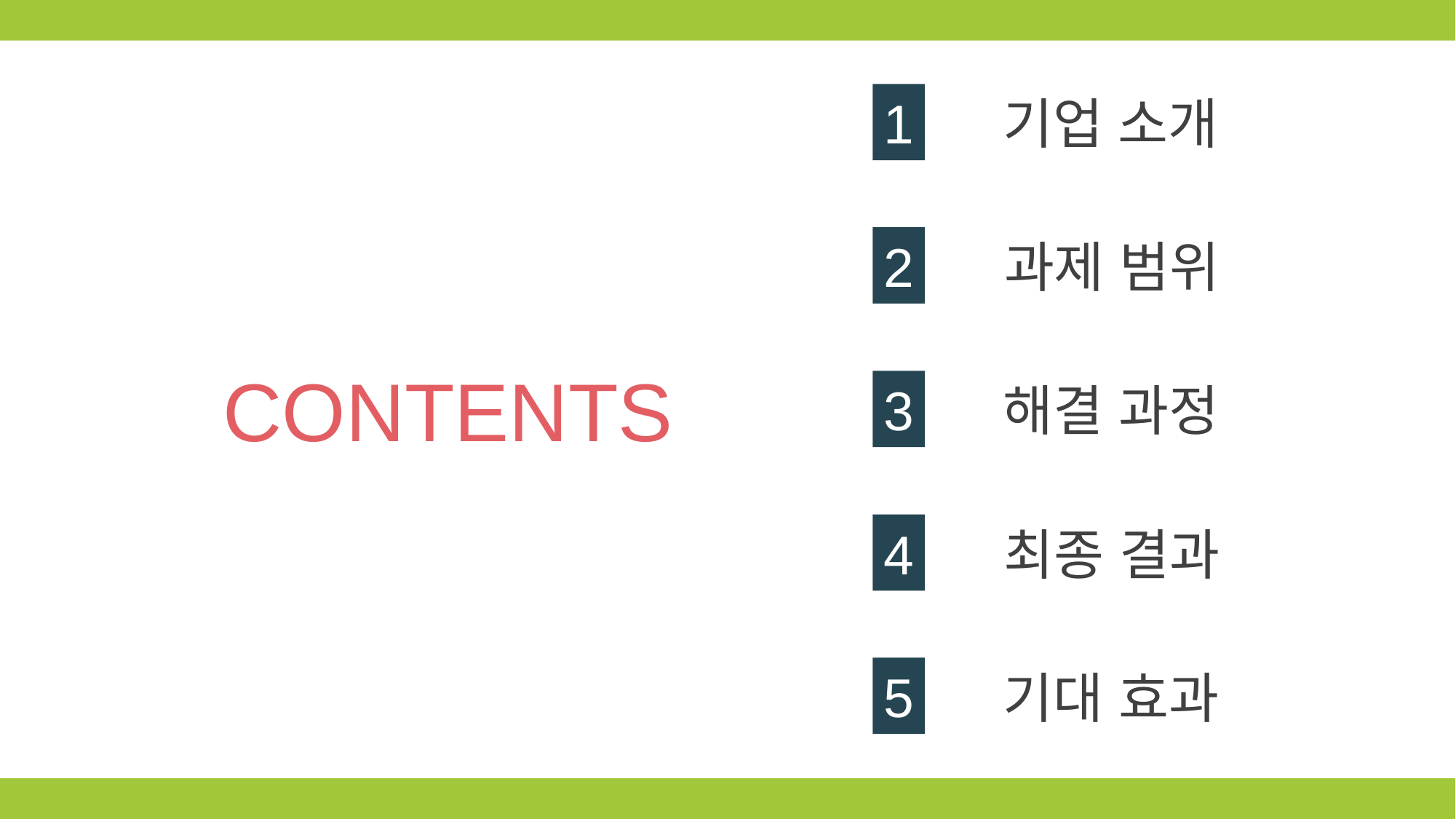

기업 소개
1
2
과제 범위
3
해결 과정
4
최종 결과
5
기대 효과
CONTENTS